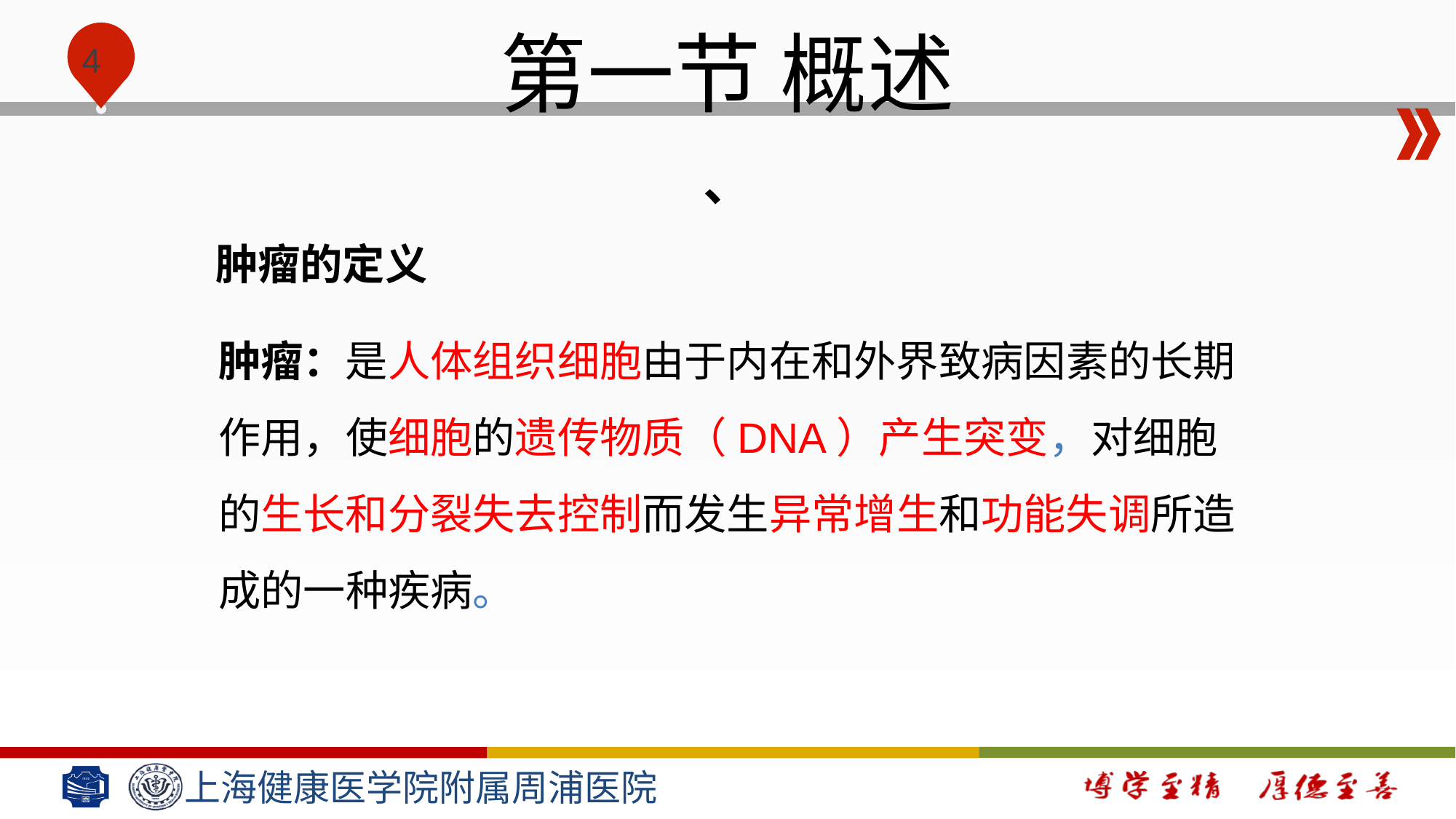

# 第一节 概述
、
肿瘤的定义
肿瘤：是人体组织细胞由于内在和外界致病因素的长期作用，使细胞的遗传物质（DNA）产生突变，对细胞的生长和分裂失去控制而发生异常增生和功能失调所造成的一种疾病。